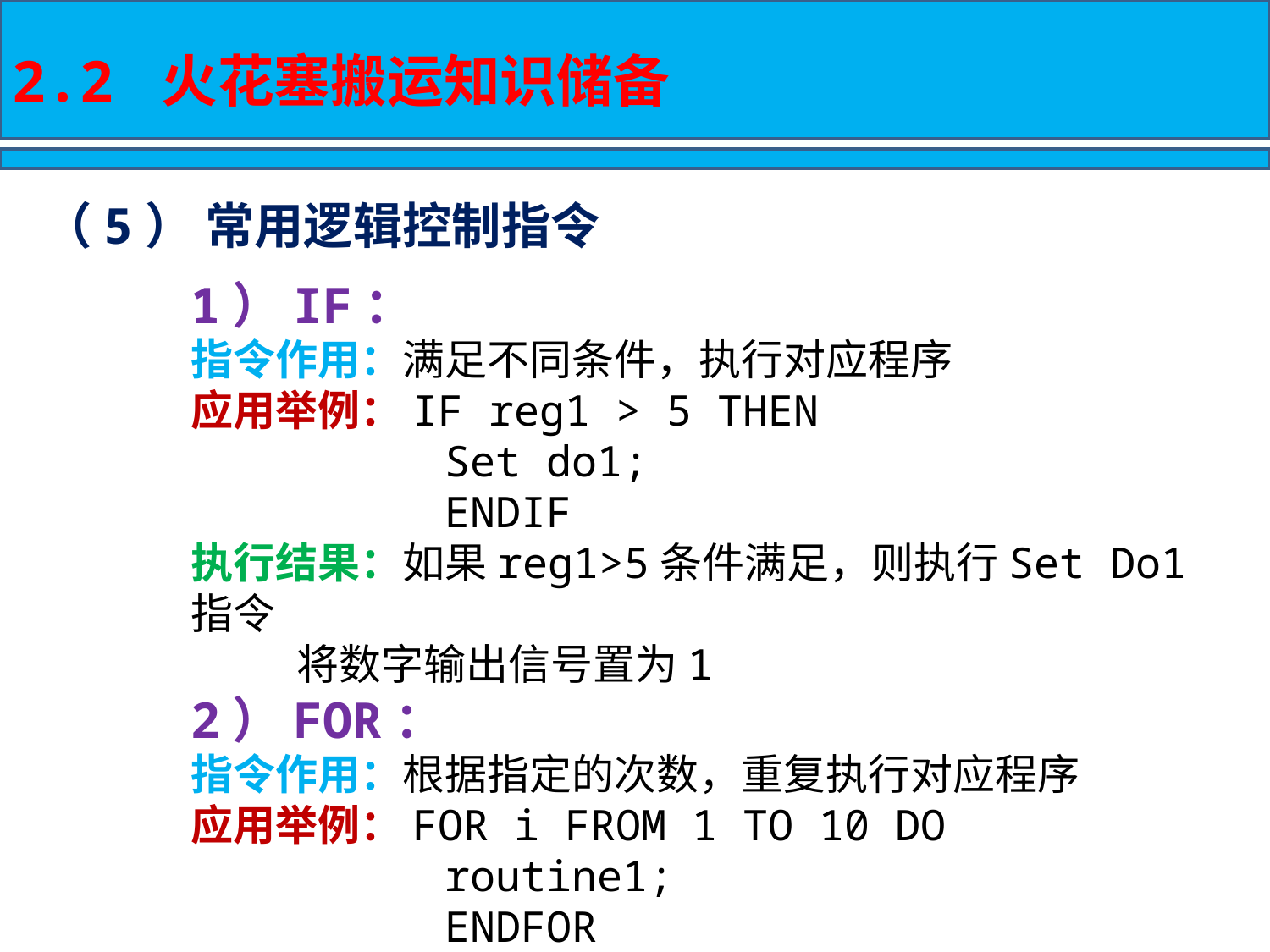

2.2 火花塞搬运知识储备

（5） 常用逻辑控制指令
1）IF：
指令作用：满足不同条件，执行对应程序
应用举例：IF reg1 > 5 THEN
          Set do1;
          ENDIF
执行结果：如果reg1>5条件满足，则执行Set Do1指令
          将数字输出信号置为1
2）FOR：
指令作用：根据指定的次数，重复执行对应程序
应用举例：FOR i FROM 1 TO 10 DO
          routine1;
          ENDFOR
执行结果：重复执行10次routine1里的程序